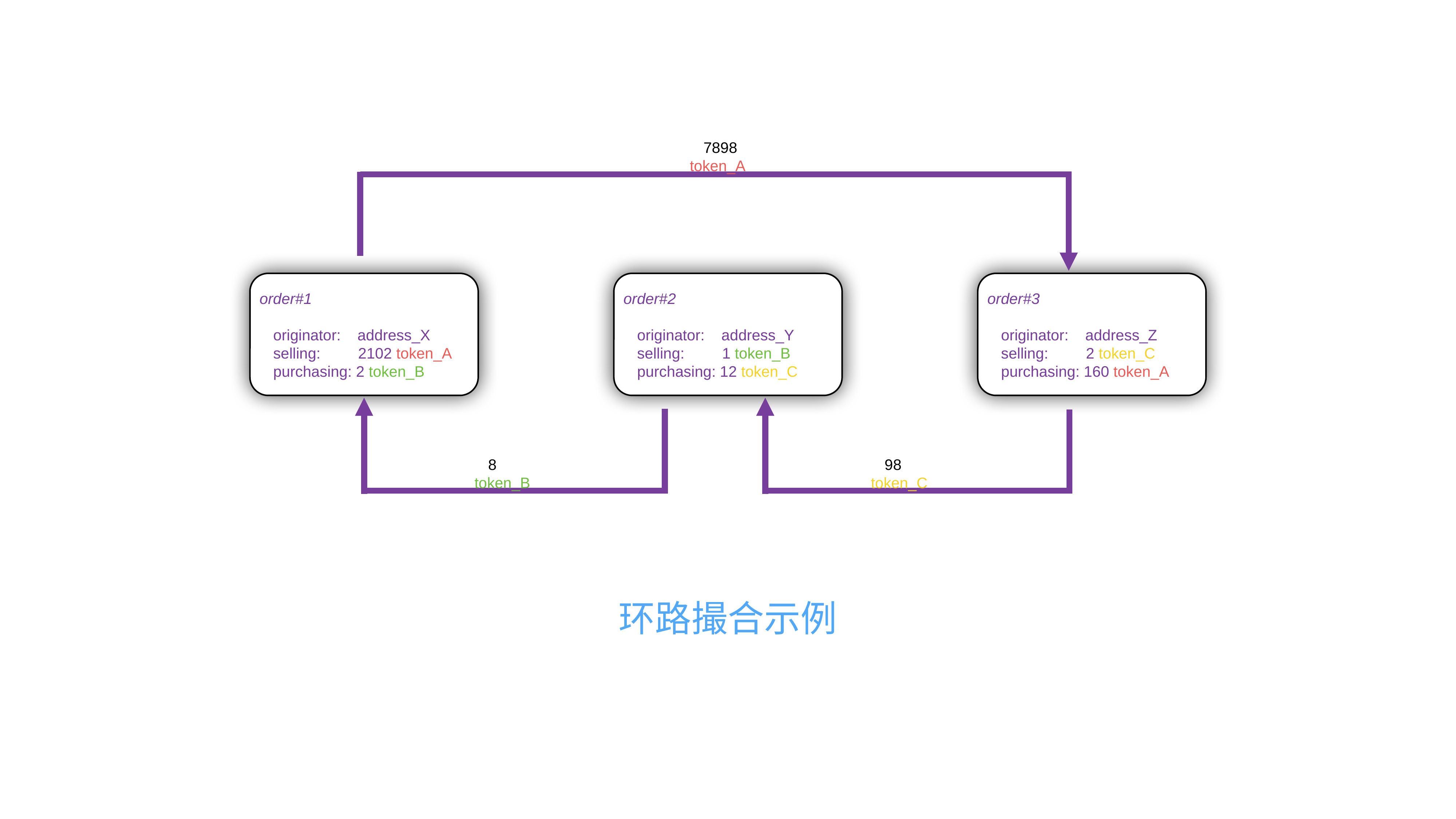

7898 token_A

order#1

originator:    address_X
selling:         2102 token_A
purchasing: 2 token_B
order#2

originator:    address_Y
selling:         1 token_B
purchasing: 12 token_C
order#3

originator:    address_Z
selling:         2 token_C
purchasing: 160 token_A

8 token_B
98 token_C
环路撮合示例